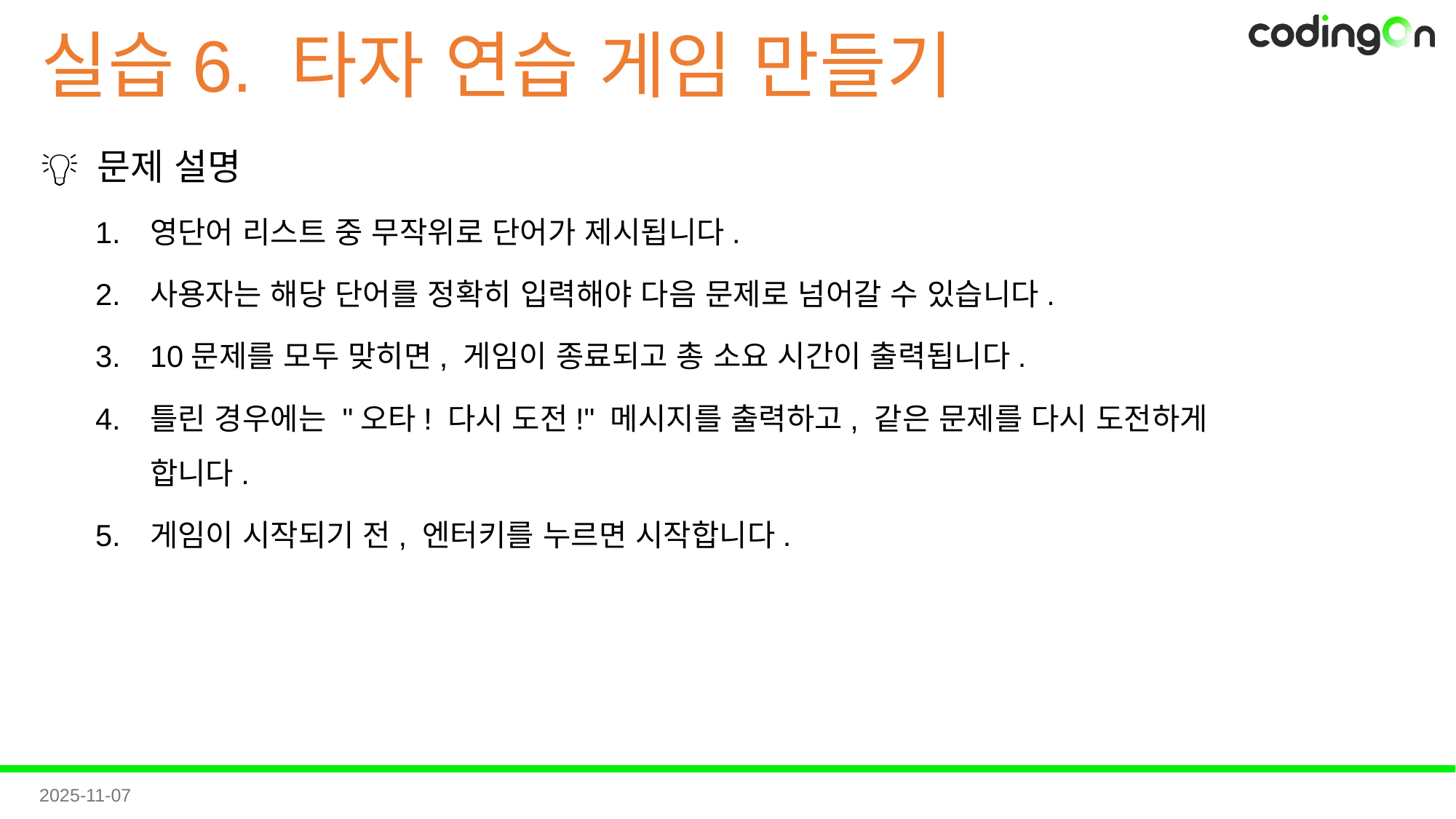

# 실습6. 타자 연습 게임 만들기
💡 문제 설명
영단어 리스트 중 무작위로 단어가 제시됩니다.
사용자는 해당 단어를 정확히 입력해야 다음 문제로 넘어갈 수 있습니다.
10문제를 모두 맞히면, 게임이 종료되고 총 소요 시간이 출력됩니다.
틀린 경우에는 "오타! 다시 도전!" 메시지를 출력하고, 같은 문제를 다시 도전하게 합니다.
게임이 시작되기 전, 엔터키를 누르면 시작합니다.
2025-11-07